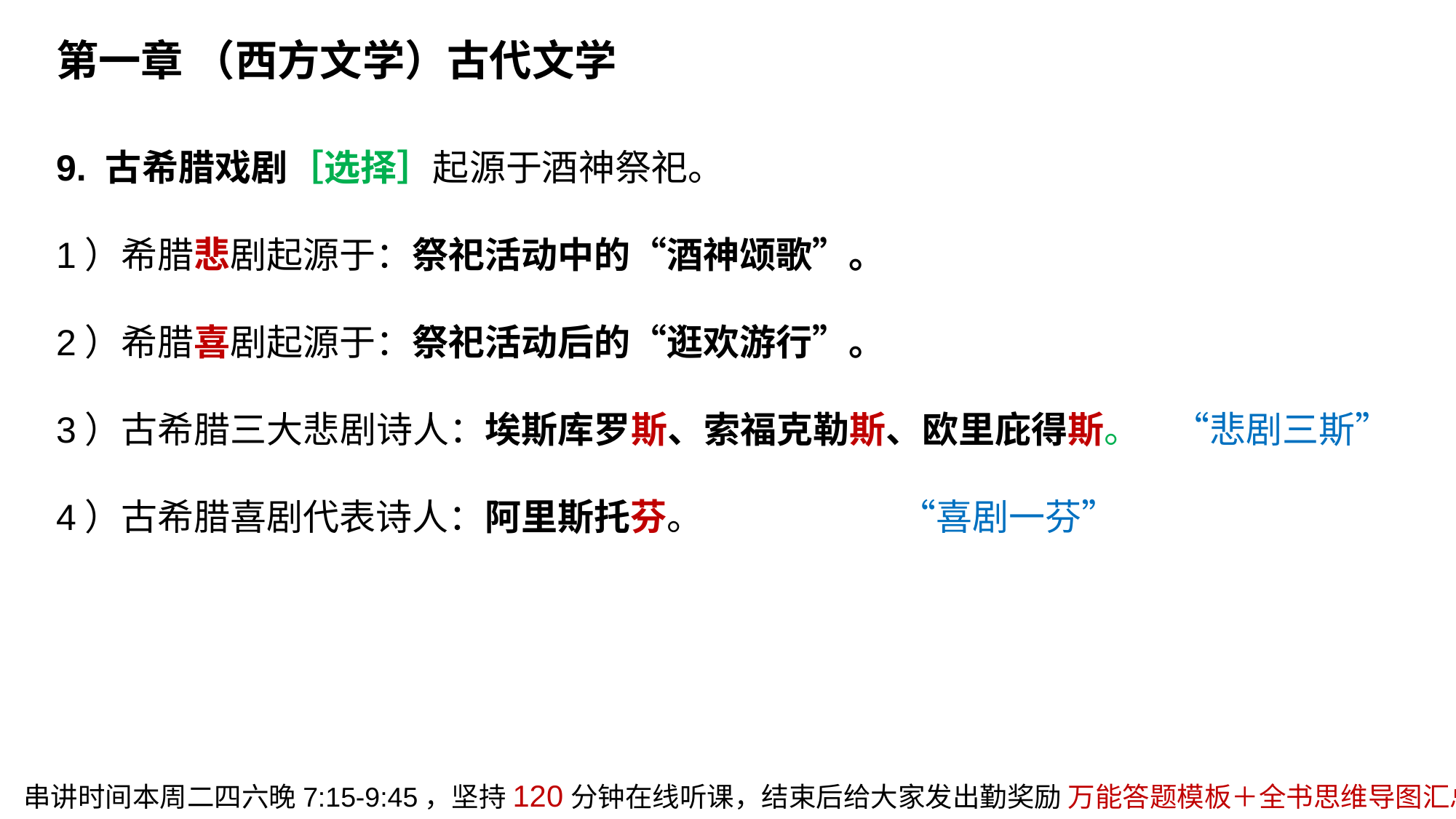

第一章 （西方文学）古代文学
9. 古希腊戏剧［选择］起源于酒神祭祀。
1）希腊悲剧起源于：祭祀活动中的“酒神颂歌”。
2）希腊喜剧起源于：祭祀活动后的“逛欢游行”。
3）古希腊三大悲剧诗人：埃斯库罗斯、索福克勒斯、欧里庇得斯。    “悲剧三斯”
4）古希腊喜剧代表诗人：阿里斯托芬。                        “喜剧一芬”